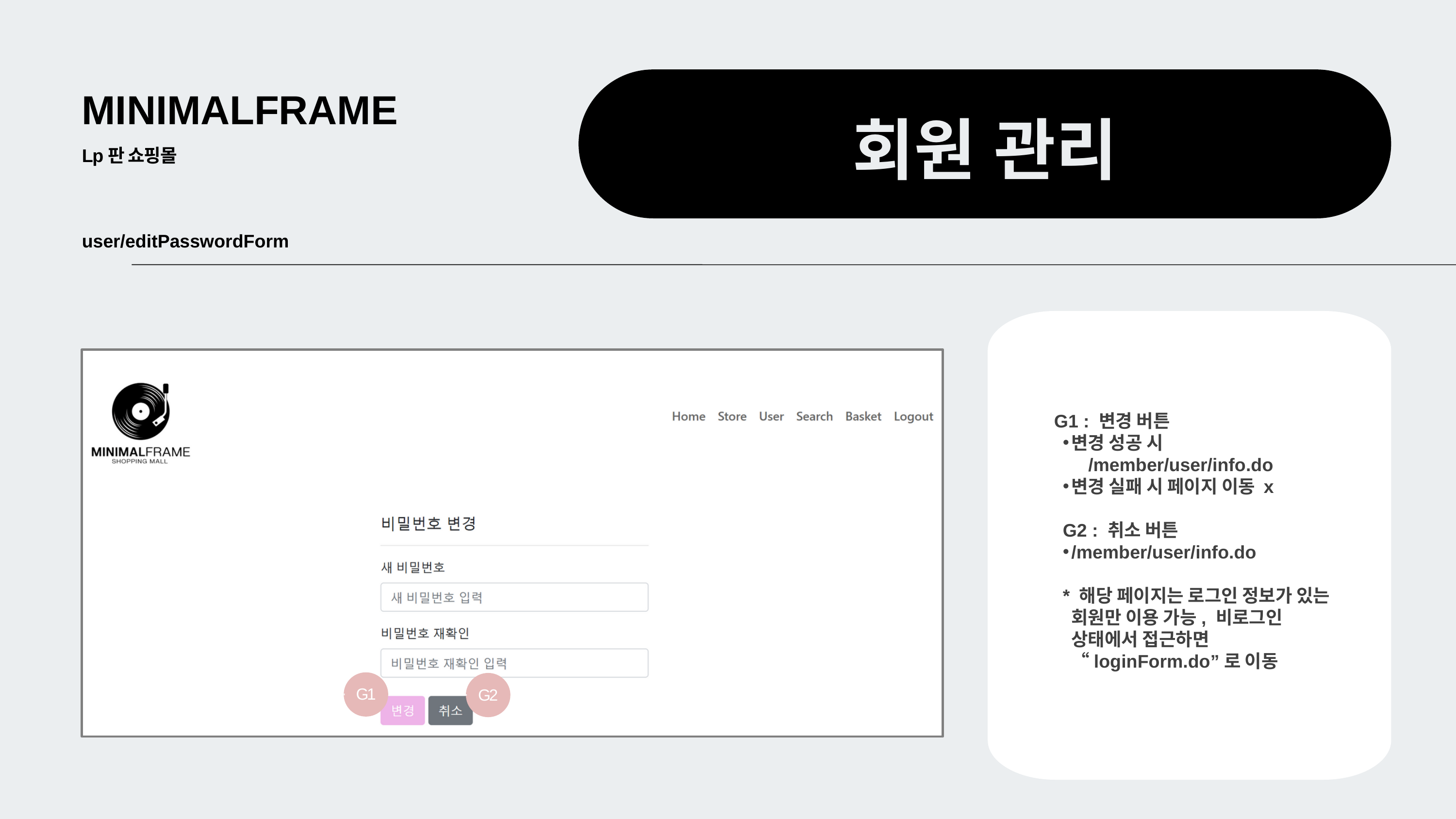

MINIMALFRAME
회원 관리
Lp판 쇼핑몰
user/editPasswordForm

G1

G2

G1 : 변경 버튼
변경 성공 시
     /member/user/info.do
변경 실패 시 페이지 이동 x

G2 : 취소 버튼
/member/user/info.do

* 해당 페이지는 로그인 정보가 있는 회원만 이용 가능, 비로그인 상태에서 접근하면 “loginForm.do”로 이동